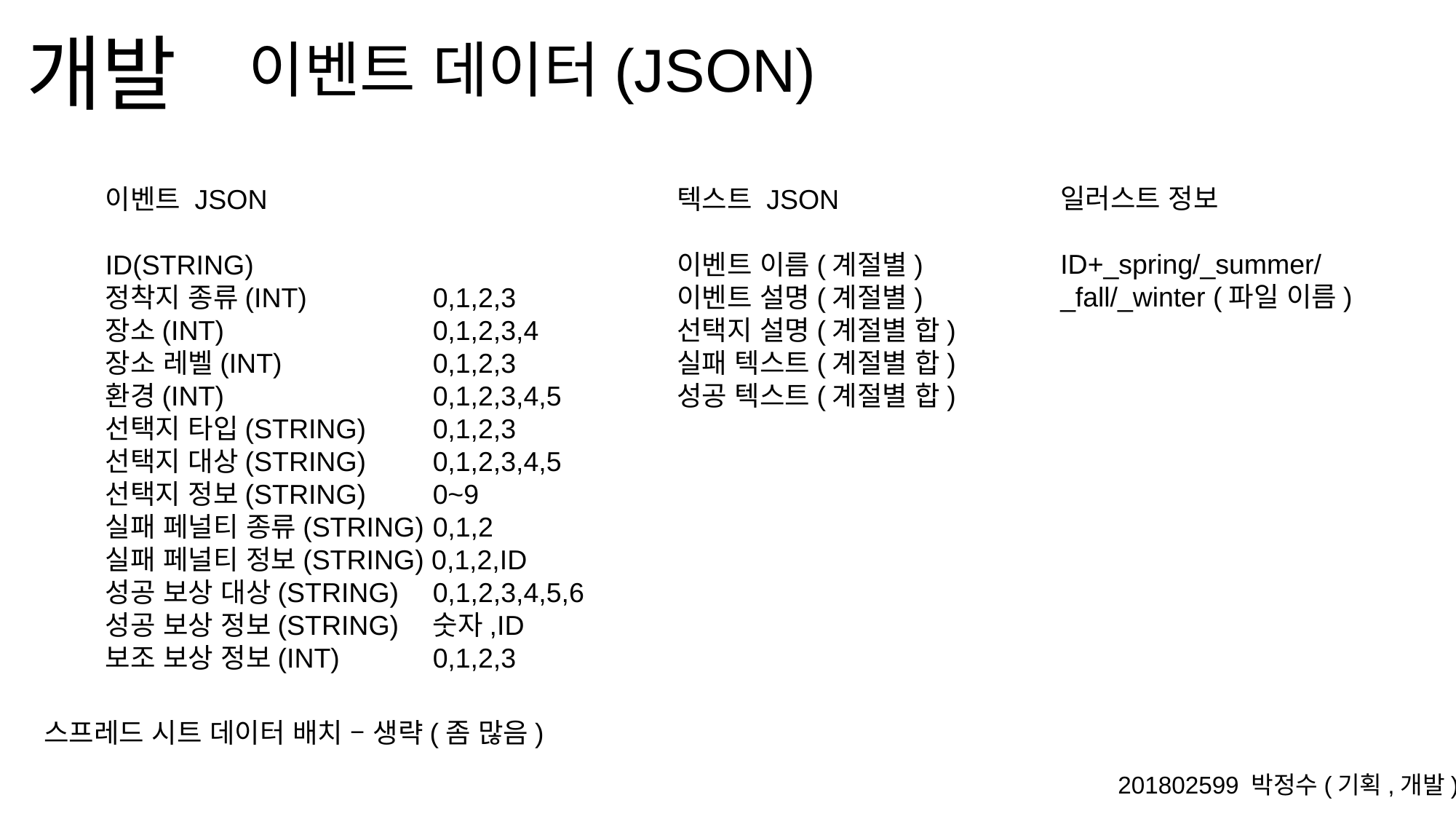

이벤트 데이터(JSON)
일러스트 정보

ID+_spring/_summer/_fall/_winter (파일 이름)
이벤트 JSON

ID(STRING)
정착지 종류(INT)	 	0,1,2,3
장소(INT)		0,1,2,3,4
장소 레벨(INT)		0,1,2,3
환경(INT)		0,1,2,3,4,5
선택지 타입(STRING)	0,1,2,3
선택지 대상(STRING)	0,1,2,3,4,5
선택지 정보(STRING)	0~9
실패 페널티 종류(STRING)	0,1,2
실패 페널티 정보(STRING) 0,1,2,ID
성공 보상 대상(STRING)	0,1,2,3,4,5,6
성공 보상 정보(STRING)	숫자,ID
보조 보상 정보(INT)	0,1,2,3
텍스트 JSON

이벤트 이름(계절별)
이벤트 설명(계절별)
선택지 설명(계절별 합)
실패 텍스트(계절별 합)
성공 텍스트(계절별 합)
스프레드 시트 데이터 배치 – 생략(좀 많음)